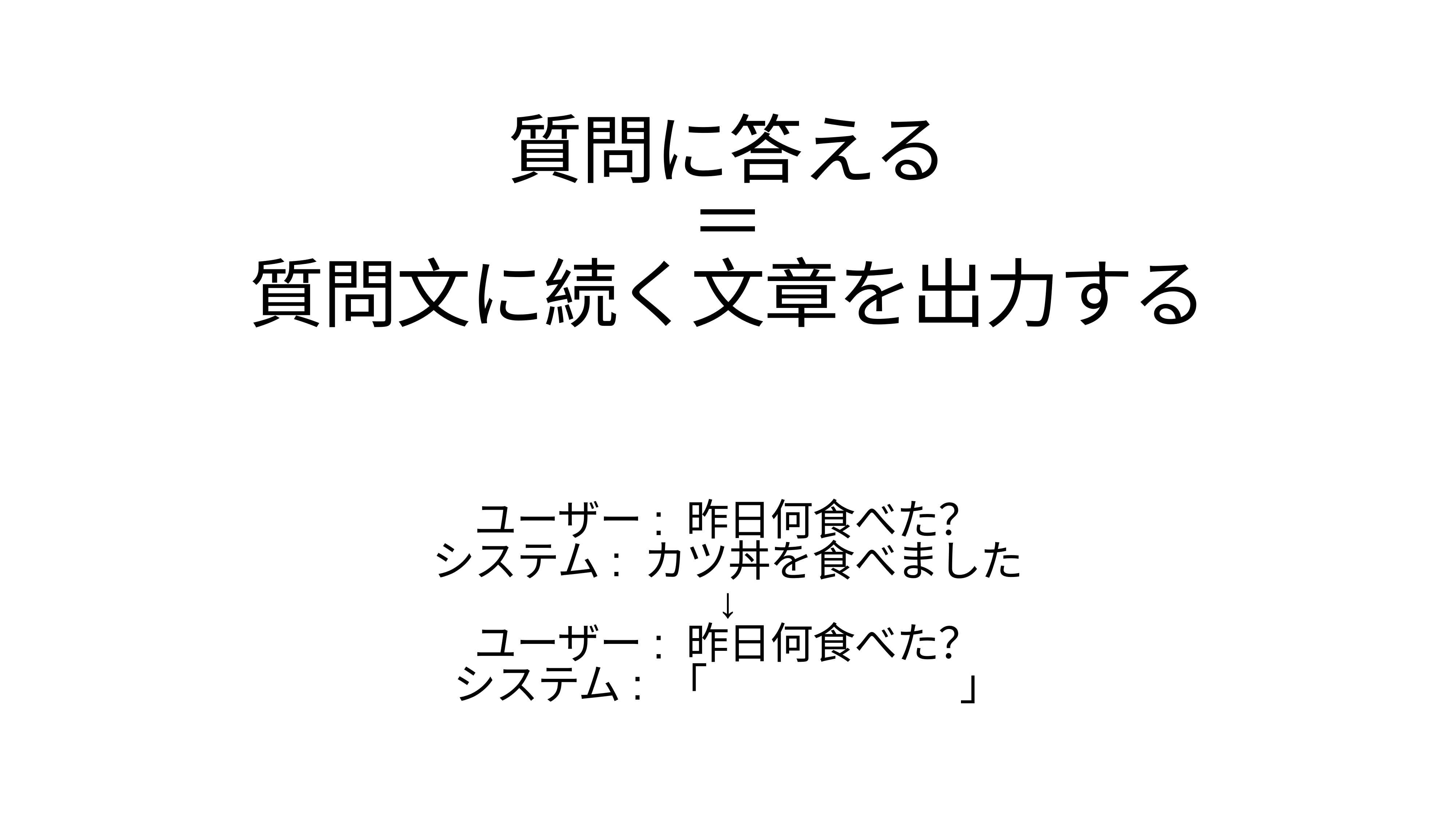

# 質問に答える
＝
質問文に続く文章を出力する
ユーザー: 昨日何食べた？
システム: カツ丼を食べました
↓
ユーザー: 昨日何食べた？
システム: 「　　　　　　」